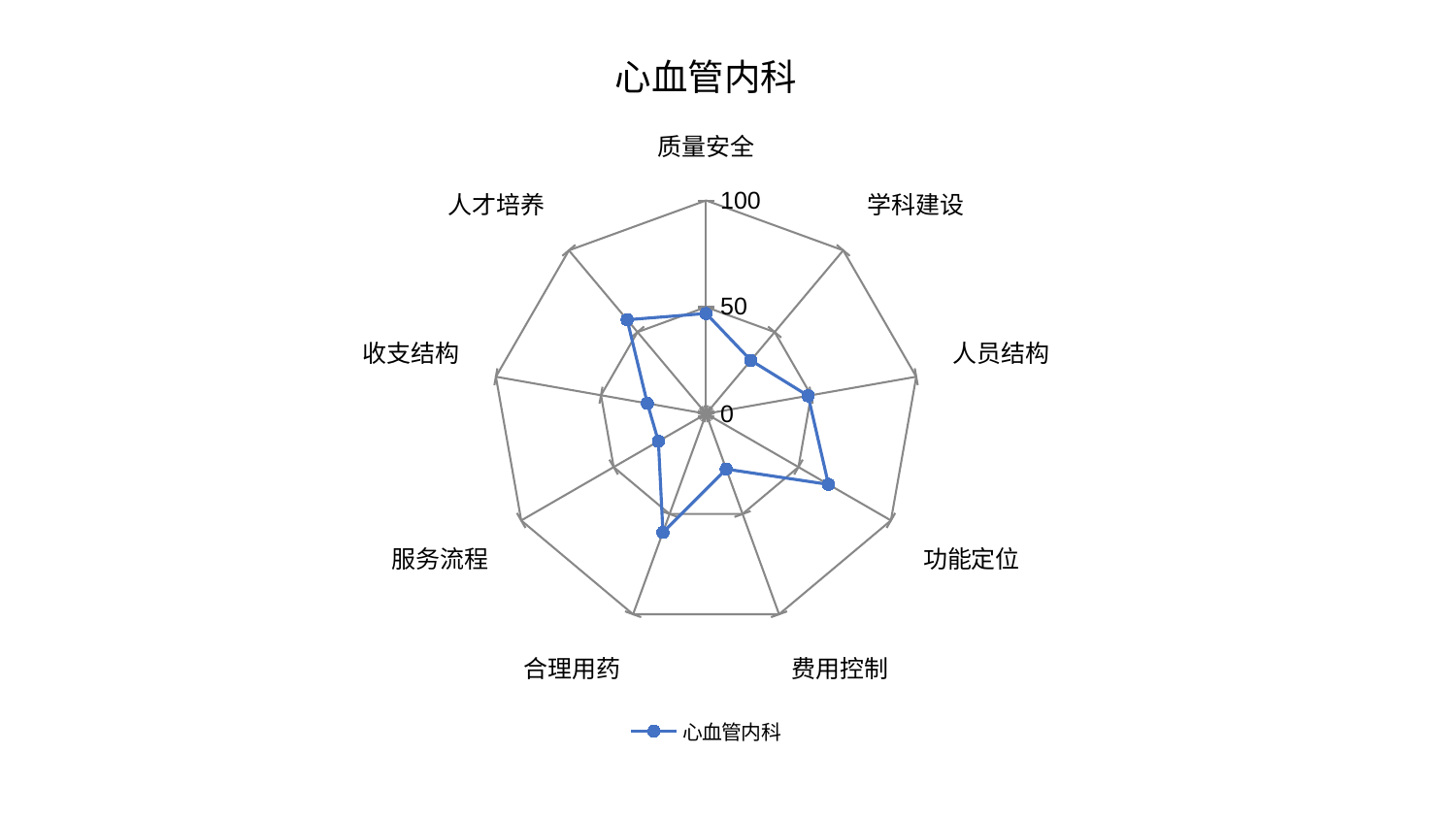

### Chart: 心血管内科

| Category | 心血管内科 |
|---|---|
| 质量安全 | 47.01930229800948 |
| 学科建设 | 32.69095090661265 |
| 人员结构 | 48.55298643906245 |
| 功能定位 | 66.22812860410082 |
| 费用控制 | 27.594612743635864 |
| 合理用药 | 59.155772356369454 |
| 服务流程 | 25.795726114135682 |
| 收支结构 | 27.962071904624818 |
| 人才培养 | 57.53802161352238 |
127